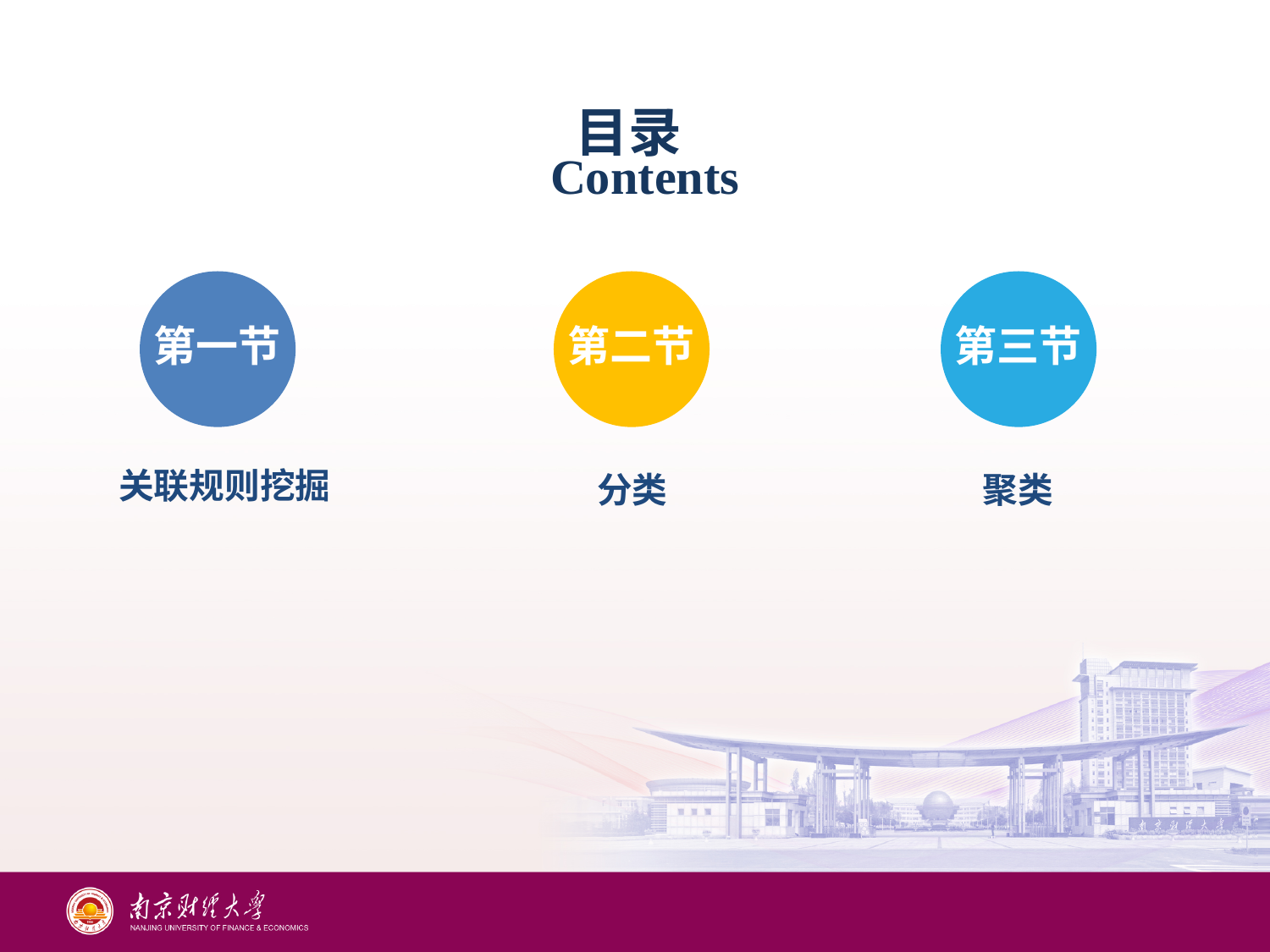

#
Contents
目录

第一节
关联规则挖掘
第二节
分类
第三节
聚类